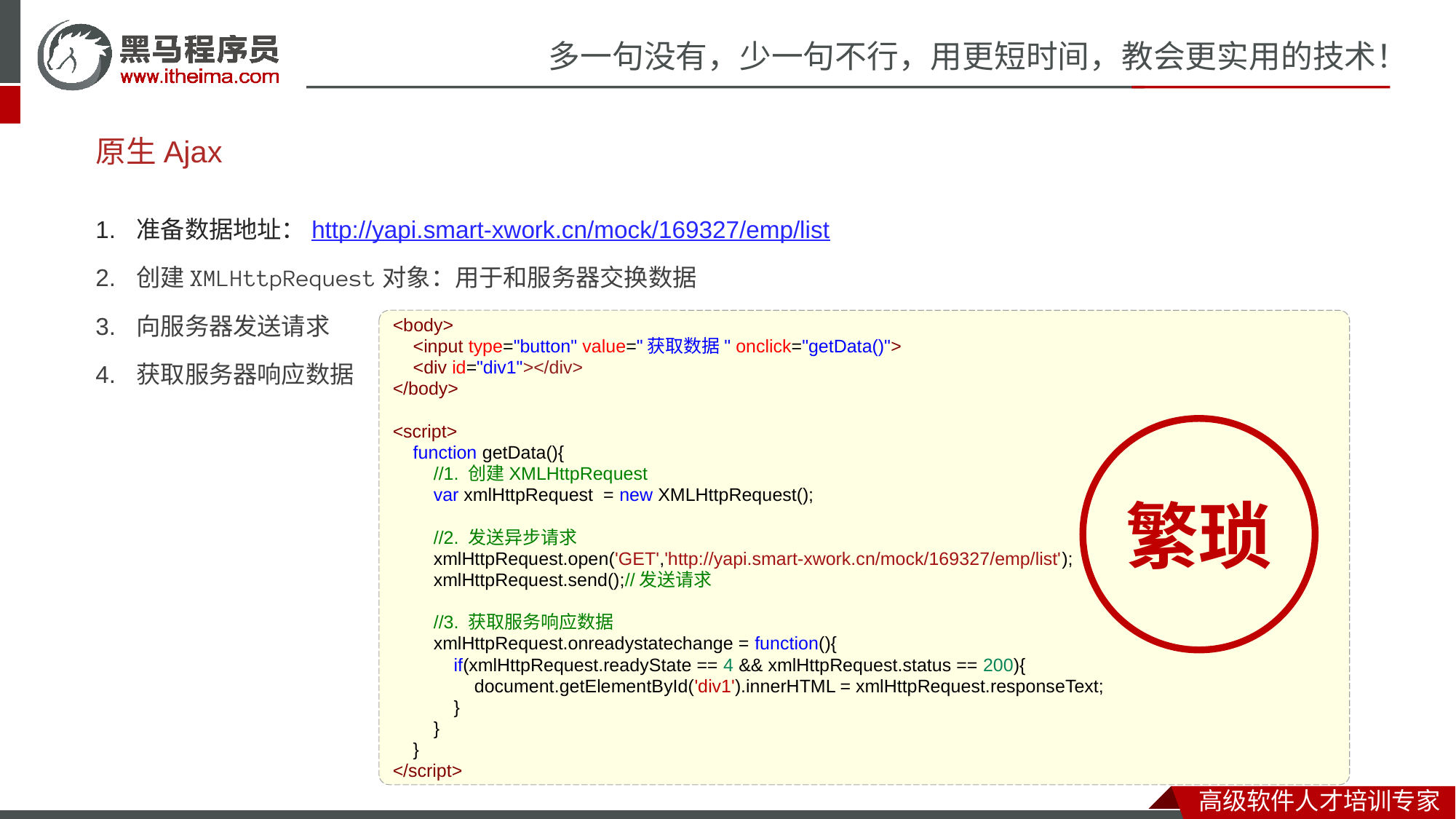

# 原生Ajax
准备数据地址：http://yapi.smart-xwork.cn/mock/169327/emp/list
创建XMLHttpRequest对象：用于和服务器交换数据
向服务器发送请求
获取服务器响应数据
<body>
    <input type="button" value="获取数据" onclick="getData()">
    <div id="div1"></div>
</body>

<script>
    function getData(){
        //1. 创建XMLHttpRequest
        var xmlHttpRequest  = new XMLHttpRequest();
        //2. 发送异步请求
        xmlHttpRequest.open('GET','http://yapi.smart-xwork.cn/mock/169327/emp/list');
        xmlHttpRequest.send();//发送请求
        //3. 获取服务响应数据
        xmlHttpRequest.onreadystatechange = function(){
            if(xmlHttpRequest.readyState == 4 && xmlHttpRequest.status == 200){
                document.getElementById('div1').innerHTML = xmlHttpRequest.responseText;
            }
        }
    }
</script>
繁琐